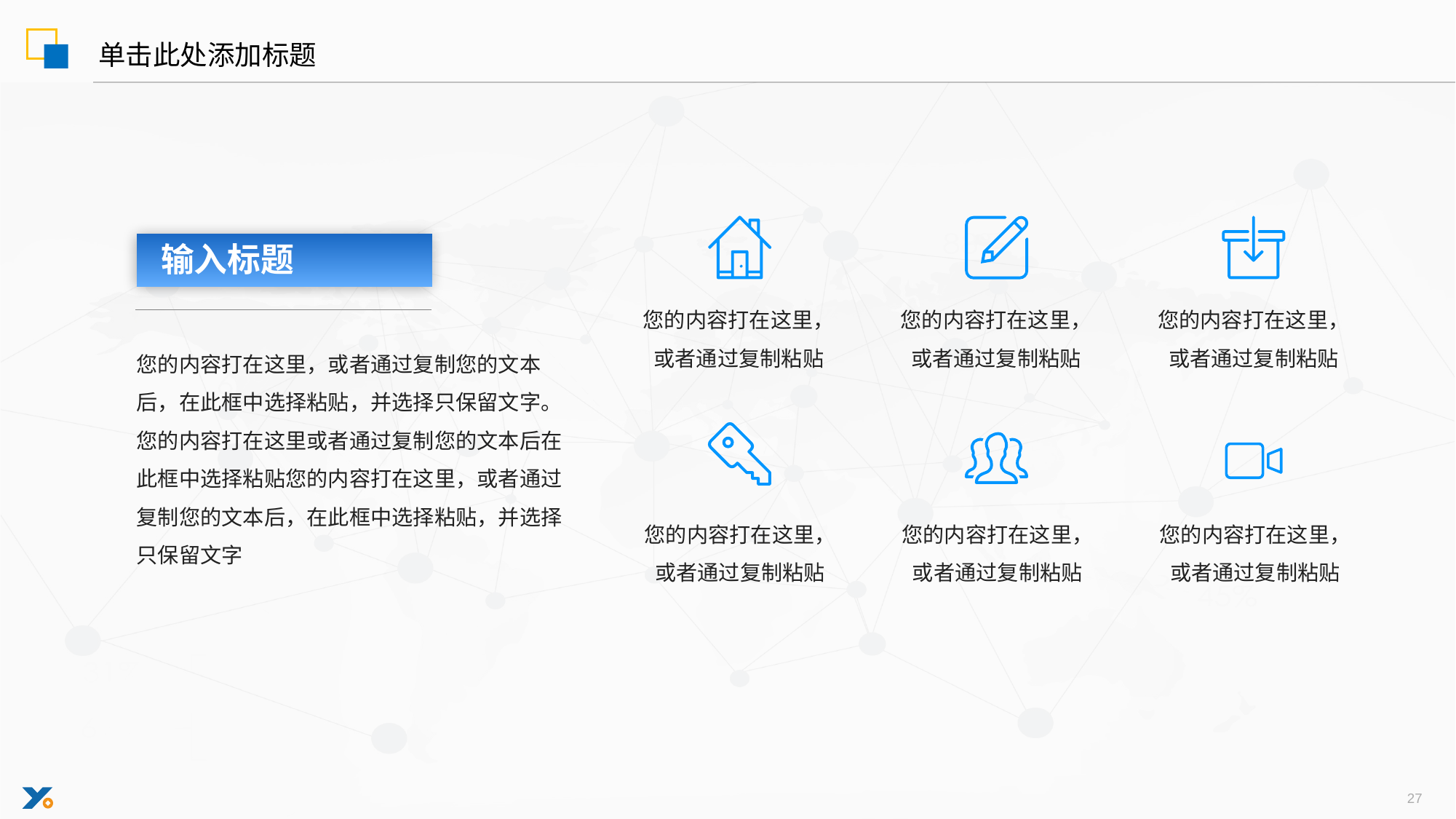

单击此处添加标题

输入标题

您的内容打在这里，或者通过复制您的文本后，在此框中选择粘贴，并选择只保留文字。您的内容打在这里或者通过复制您的文本后在此框中选择粘贴您的内容打在这里，或者通过复制您的文本后，在此框中选择粘贴，并选择只保留文字
您的内容打在这里，或者通过复制粘贴
您的内容打在这里，或者通过复制粘贴
您的内容打在这里，或者通过复制粘贴

您的内容打在这里，或者通过复制粘贴
您的内容打在这里，或者通过复制粘贴
您的内容打在这里，或者通过复制粘贴